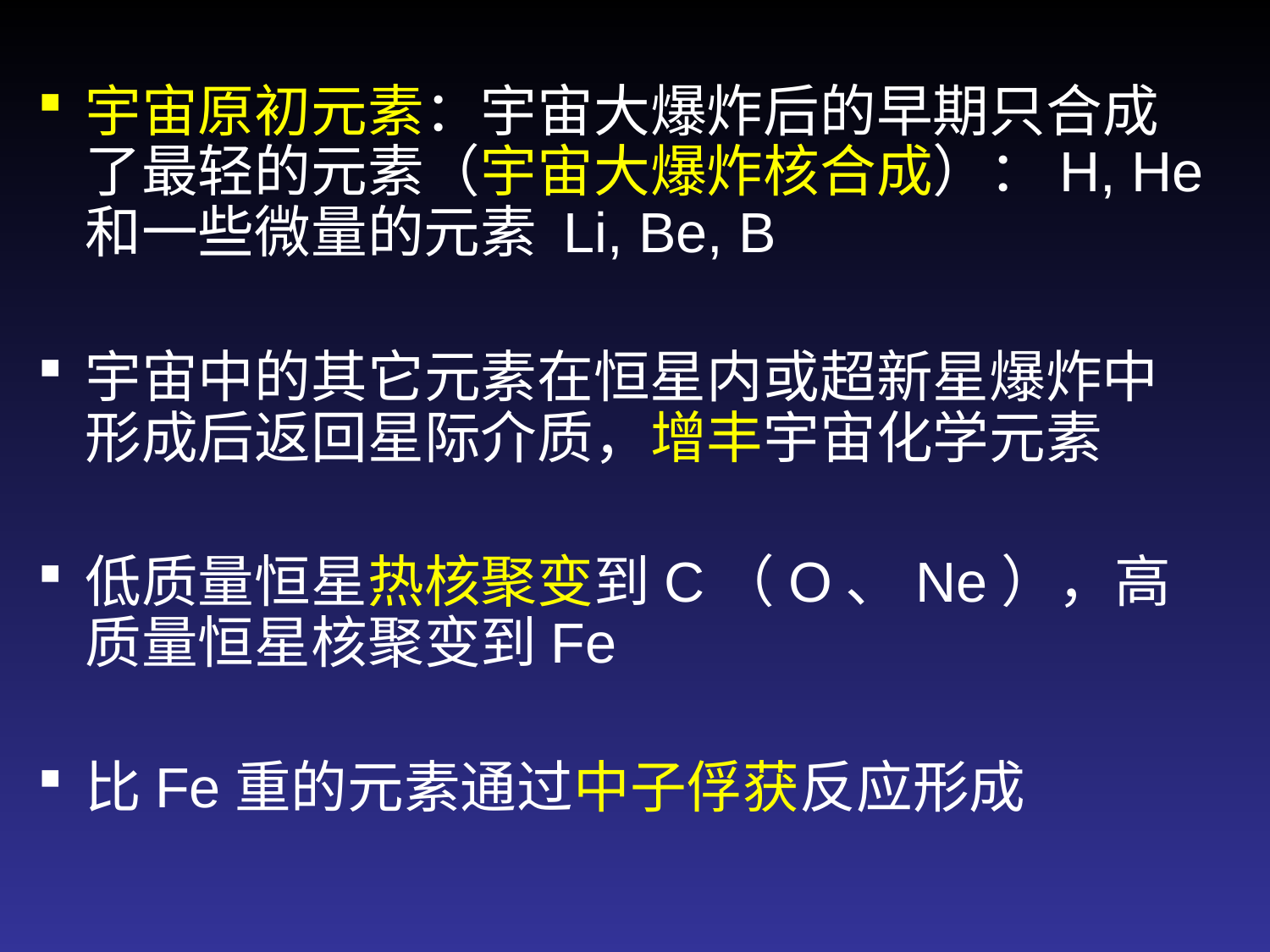

宇宙原初元素：宇宙大爆炸后的早期只合成了最轻的元素（宇宙大爆炸核合成）：H, He 和一些微量的元素 Li, Be, B

宇宙中的其它元素在恒星内或超新星爆炸中形成后返回星际介质，增丰宇宙化学元素

低质量恒星热核聚变到C（O、Ne），高质量恒星核聚变到Fe

比Fe重的元素通过中子俘获反应形成